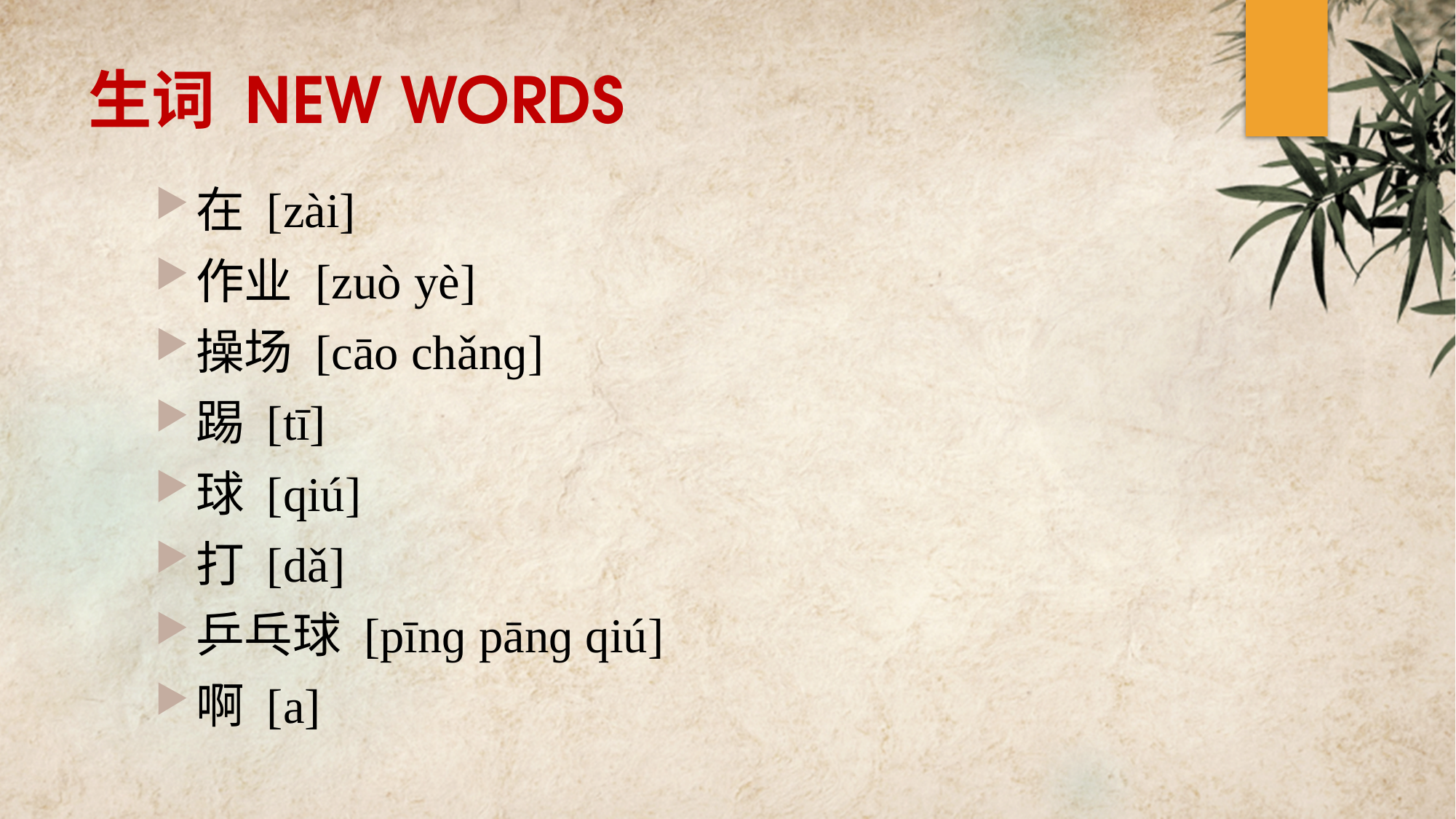

生词 NEW WORDS
在 [zài]
作业 [zuò yè]
操场 [cāo chǎnɡ]
踢 [tī]
球 [qiú]
打 [dǎ]
乒乓球 [pīnɡ pānɡ qiú]
啊 [a]